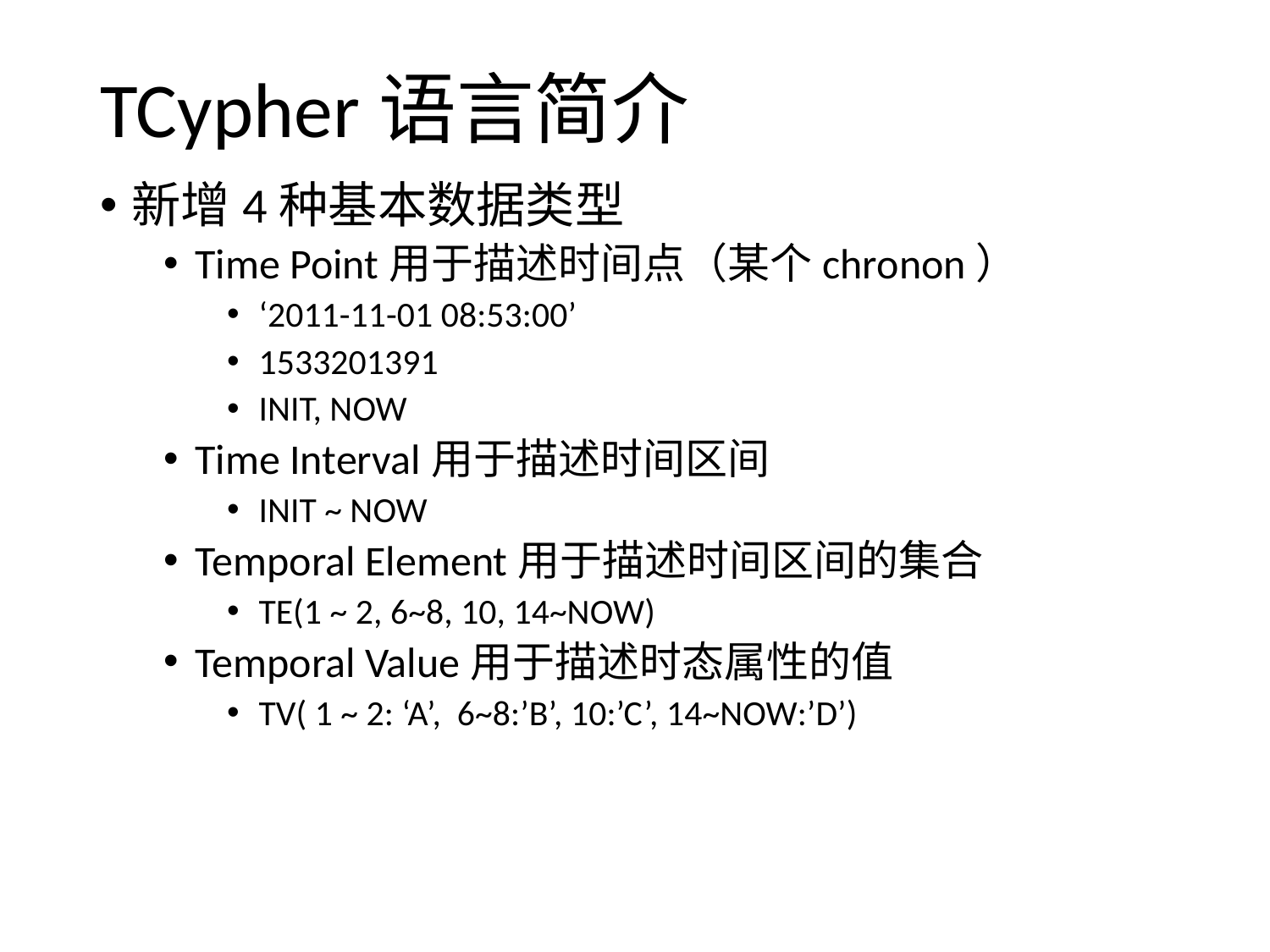

# TCypher语言简介
新增4种基本数据类型
Time Point用于描述时间点（某个chronon）
‘2011-11-01 08:53:00’
1533201391
INIT, NOW
Time Interval用于描述时间区间
INIT ~ NOW
Temporal Element用于描述时间区间的集合
TE(1 ~ 2, 6~8, 10, 14~NOW)
Temporal Value用于描述时态属性的值
TV( 1 ~ 2: ‘A’,  6~8:’B’, 10:’C’, 14~NOW:’D’)